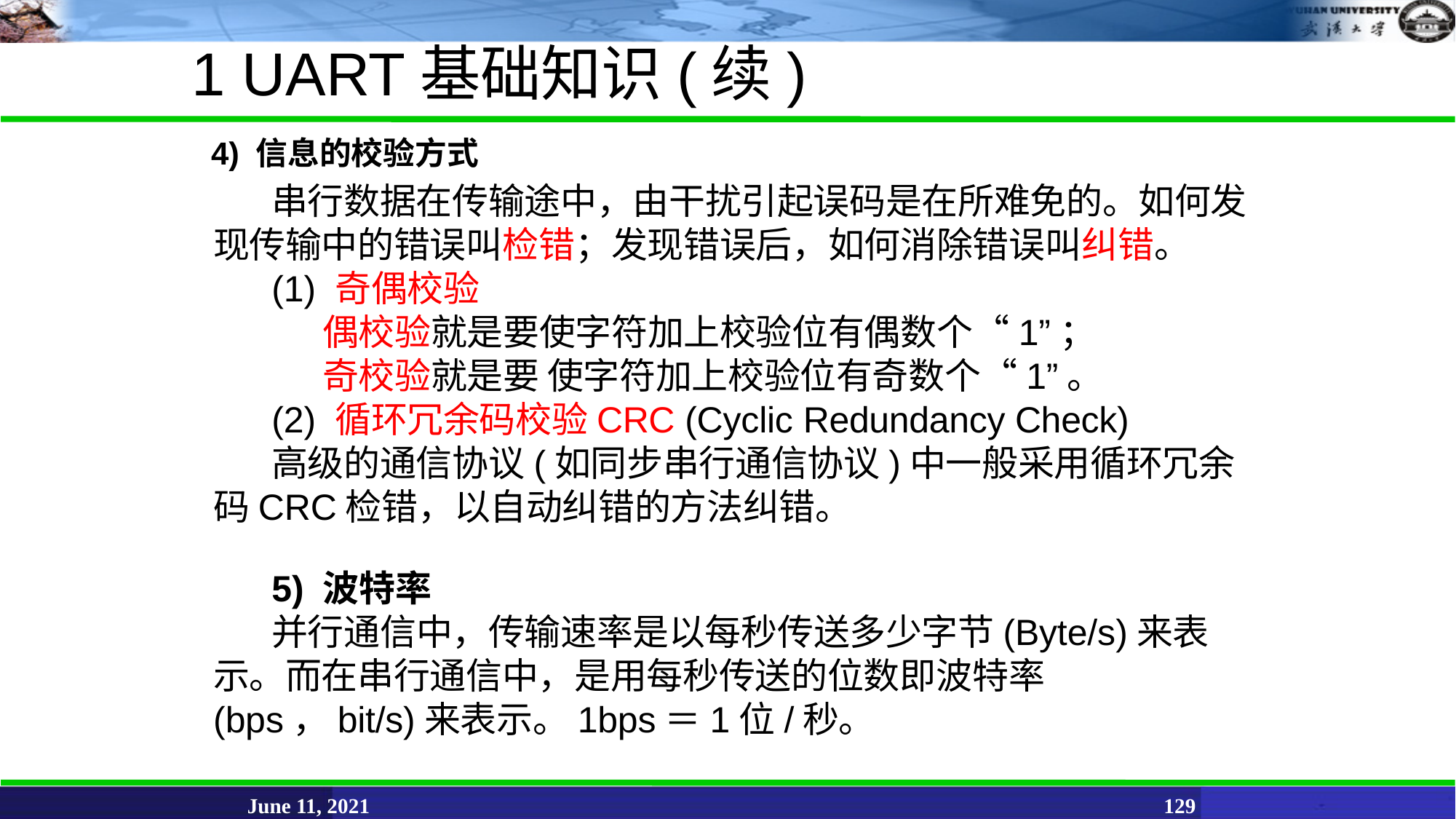

1 UART基础知识(续)
# 4) 信息的校验方式
串行数据在传输途中，由干扰引起误码是在所难免的。如何发现传输中的错误叫检错；发现错误后，如何消除错误叫纠错。
(1) 奇偶校验
	偶校验就是要使字符加上校验位有偶数个“1”；
	奇校验就是要 使字符加上校验位有奇数个“1”。
(2) 循环冗余码校验CRC (Cyclic Redundancy Check)
高级的通信协议(如同步串行通信协议)中一般采用循环冗余码CRC检错，以自动纠错的方法纠错。

5) 波特率
并行通信中，传输速率是以每秒传送多少字节(Byte/s)来表示。而在串行通信中，是用每秒传送的位数即波特率(bps，bit/s)来表示。1bps＝1位/秒。
June 11, 2021

129